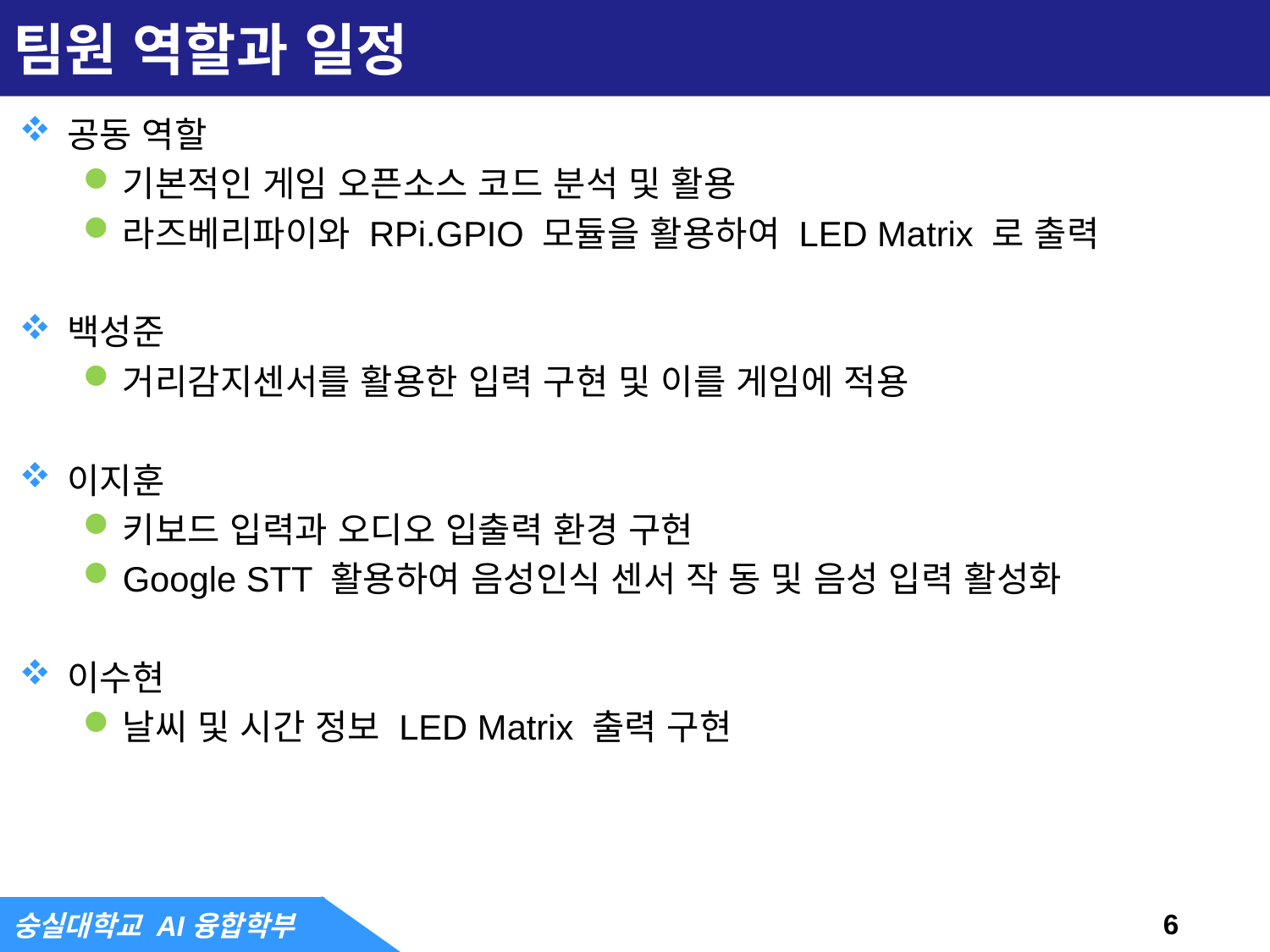

# 팀원 역할과 일정
공동 역할
기본적인 게임 오픈소스 코드 분석 및 활용
라즈베리파이와 RPi.GPIO 모듈을 활용하여 LED Matrix 로 출력

백성준
거리감지센서를 활용한 입력 구현 및 이를 게임에 적용

이지훈
키보드 입력과 오디오 입출력 환경 구현
Google STT 활용하여 음성인식 센서 작 동 및 음성 입력 활성화

이수현
날씨 및 시간 정보 LED Matrix 출력 구현